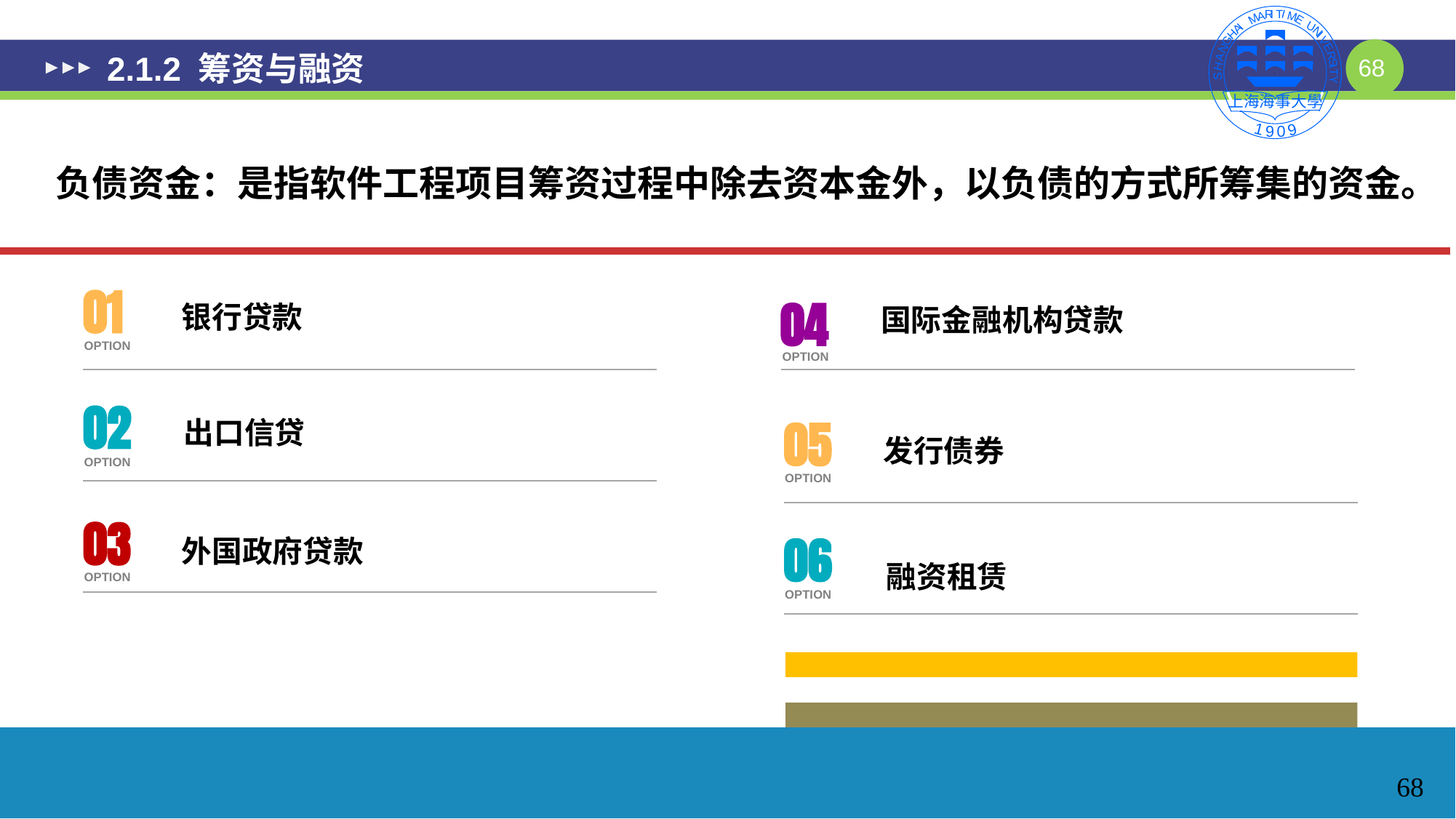

# 2.1.2 筹资与融资
负债资金：是指软件工程项目筹资过程中除去资本金外，以负债的方式所筹集的资金。

01
OPTION
银行贷款
国际金融机构贷款
04
OPTION
02
OPTION
出口信贷
05
OPTION
发行债券
03
OPTION
外国政府贷款
06
OPTION
融资租赁

68
68